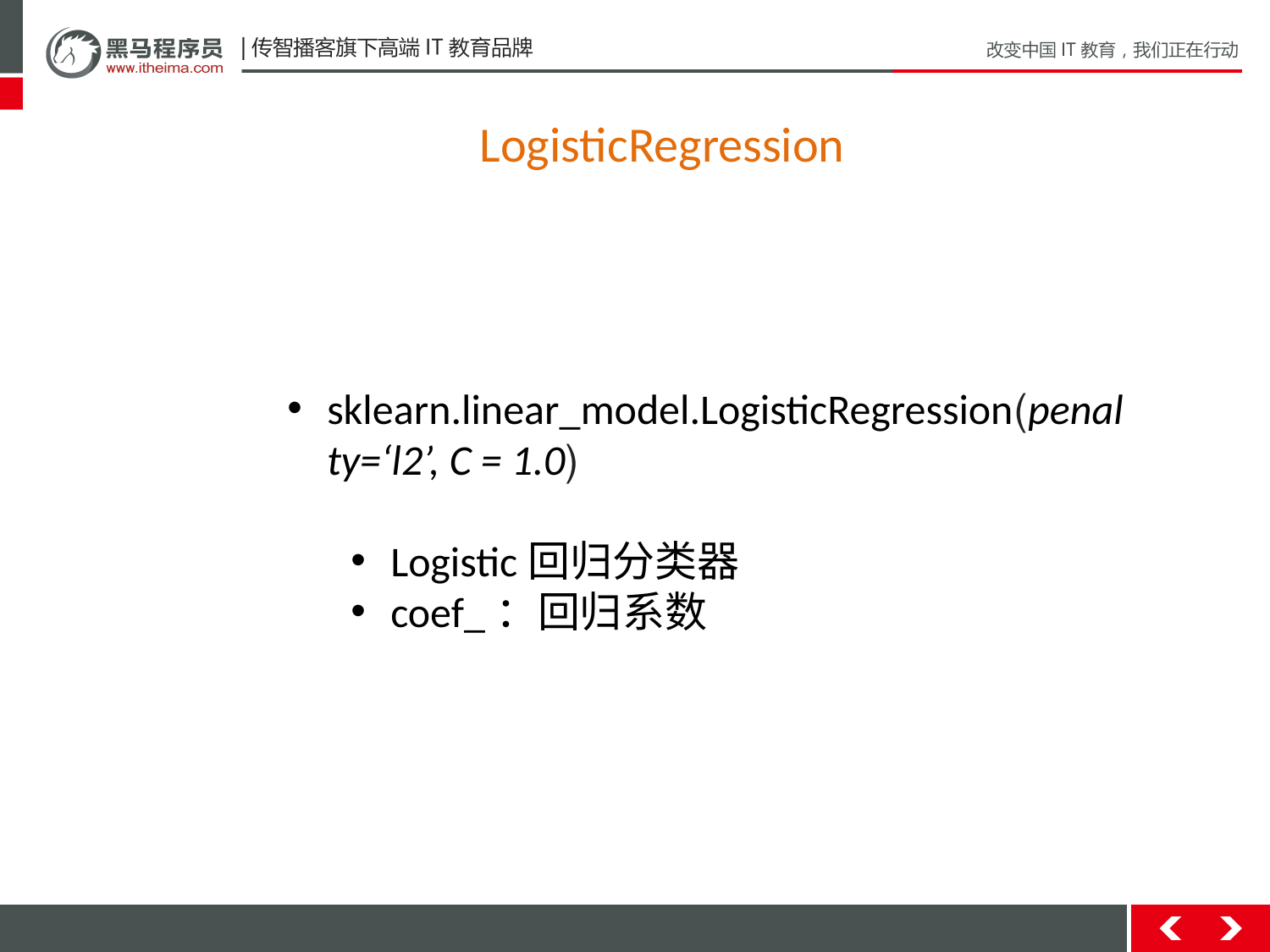

LogisticRegression
sklearn.linear_model.LogisticRegression(penalty=‘l2’, C = 1.0)

Logistic回归分类器
coef_：回归系数